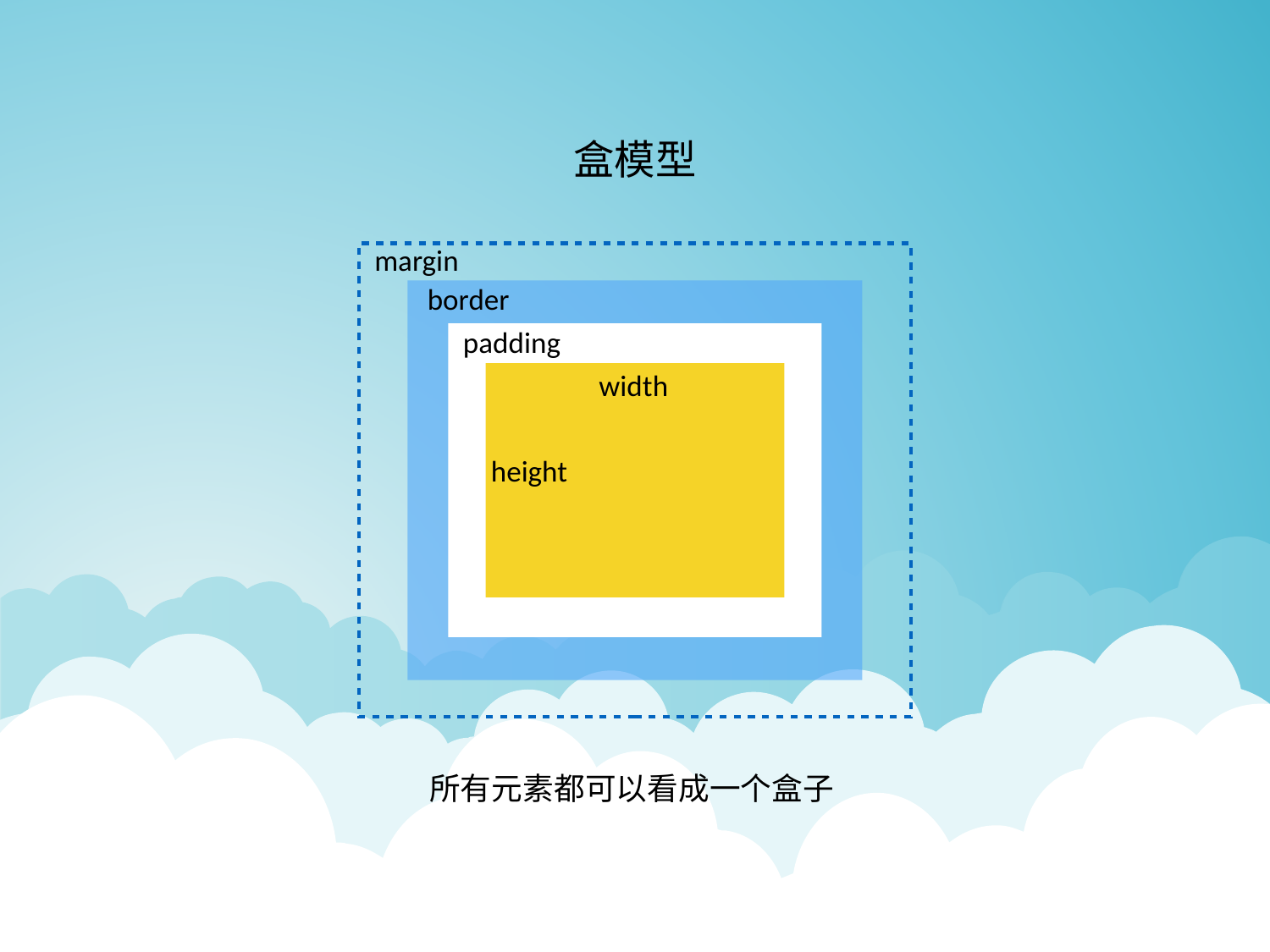

盒模型
margin

border

padding

width

height
所有元素都可以看成一个盒子